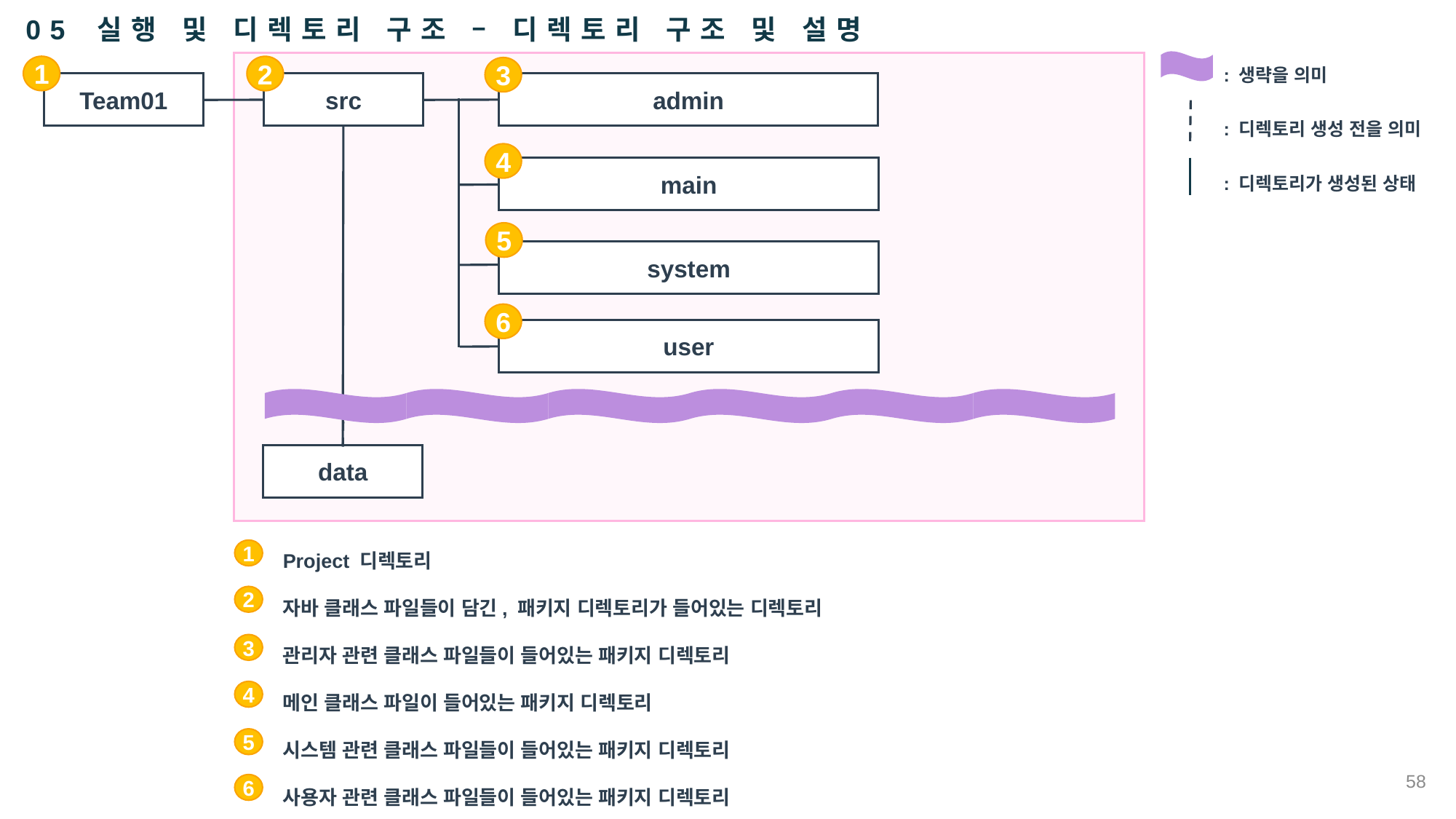

05 실행 및 디렉토리 구조 – 디렉토리 구조 및 설명
: 생략을 의미
: 디렉토리 생성 전을 의미
: 디렉토리가 생성된 상태

1
2
3
Team01
src
admin
4
main
5
system
6
user

data
Project 디렉토리
자바 클래스 파일들이 담긴, 패키지 디렉토리가 들어있는 디렉토리
관리자 관련 클래스 파일들이 들어있는 패키지 디렉토리
메인 클래스 파일이 들어있는 패키지 디렉토리
시스템 관련 클래스 파일들이 들어있는 패키지 디렉토리
사용자 관련 클래스 파일들이 들어있는 패키지 디렉토리
1
2
3
4
5
58
6